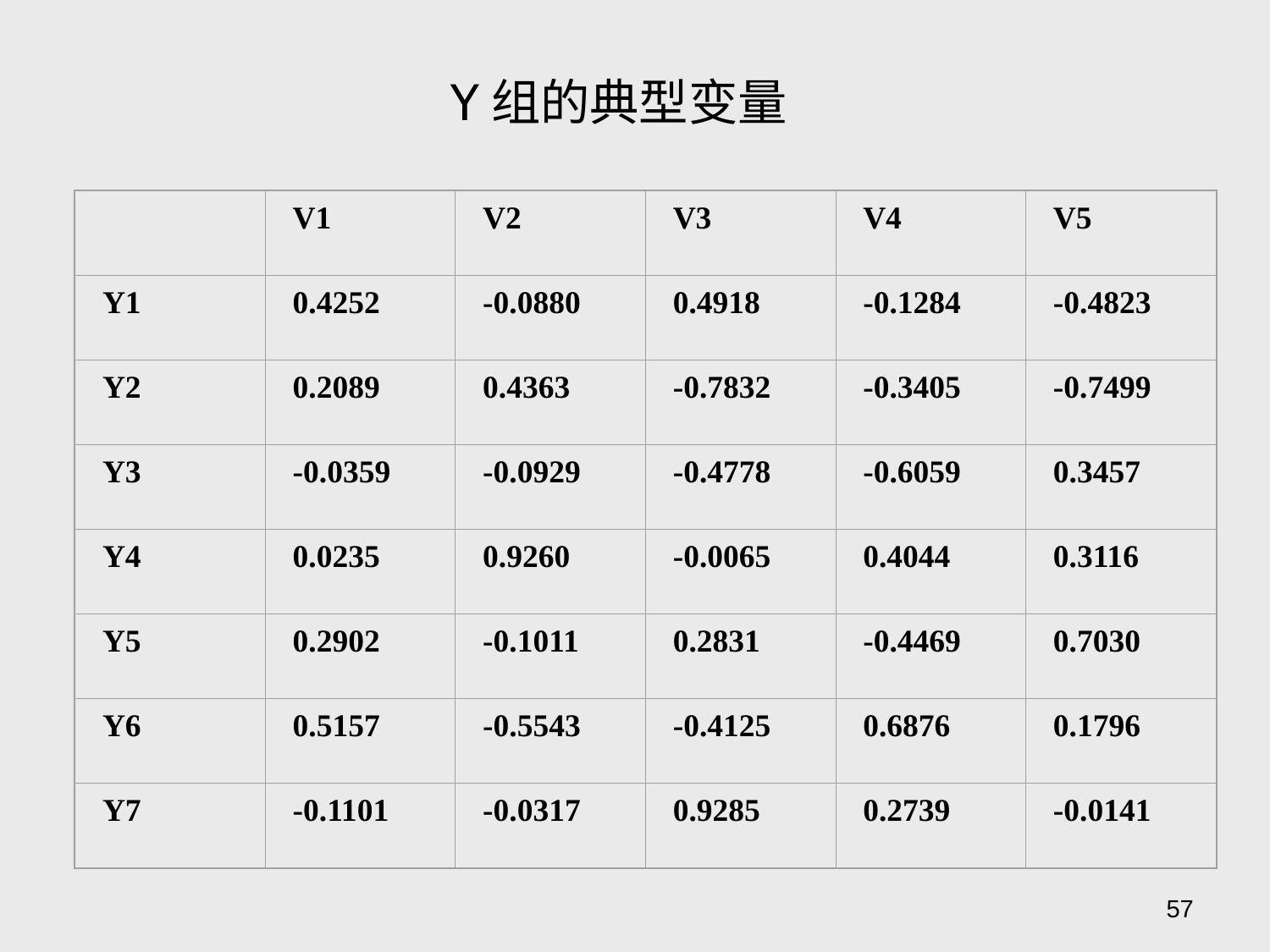

Y组的典型变量

V1

V2

V3

V4

V5

Y1

0.4252

-0.0880

0.4918

-0.1284

-0.4823

Y2

0.2089

0.4363

-0.7832

-0.3405

-0.7499

Y3

-0.0359

-0.0929

-0.4778

-0.6059

0.3457

Y4

0.0235

0.9260

-0.0065

0.4044

0.3116

Y5

0.2902

-0.1011

0.2831

-0.4469

0.7030

Y6

0.5157

-0.5543

-0.4125

0.6876

0.1796

Y7

-0.1101

-0.0317

0.9285

0.2739

-0.0141

57